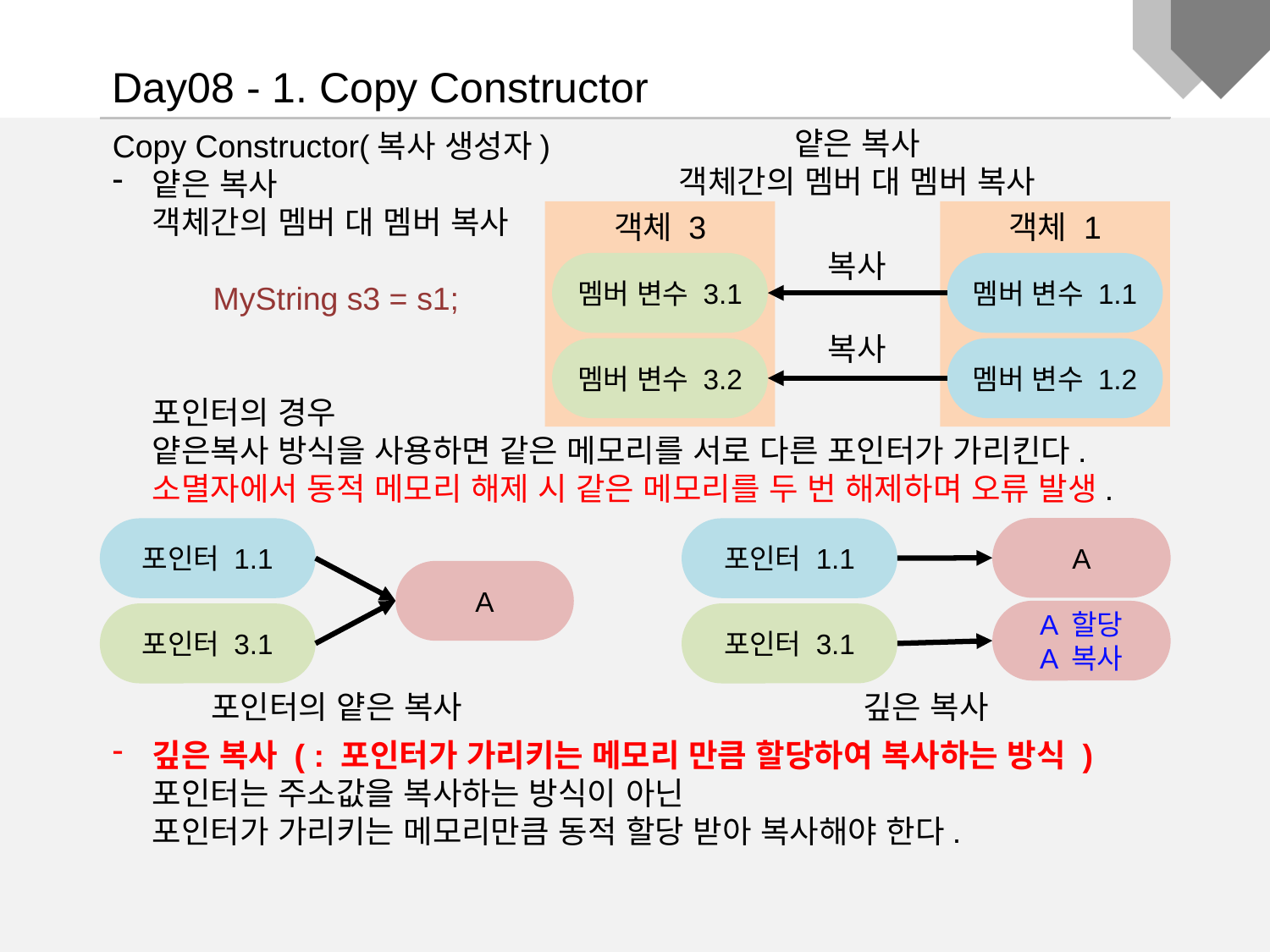

Day08 - 1. Copy Constructor
얕은 복사
객체간의 멤버 대 멤버 복사
Copy Constructor(복사 생성자)
얕은 복사
객체간의 멤버 대 멤버 복사
      MyString s3 = s1;
포인터의 경우
얕은복사 방식을 사용하면 같은 메모리를 서로 다른 포인터가 가리킨다.
소멸자에서 동적 메모리 해제 시 같은 메모리를 두 번 해제하며 오류 발생.

깊은 복사 ( : 포인터가 가리키는 메모리 만큼 할당하여 복사하는 방식 )
포인터는 주소값을 복사하는 방식이 아닌
포인터가 가리키는 메모리만큼 동적 할당 받아 복사해야 한다.
객체 3

객체 1

복사
멤버 변수 3.1
멤버 변수 1.1
복사
멤버 변수 3.2
멤버 변수 1.2
A
포인터 1.1
A 할당
A 복사
포인터 3.1
포인터 1.1
A
포인터 3.1
포인터의 얕은 복사
깊은 복사